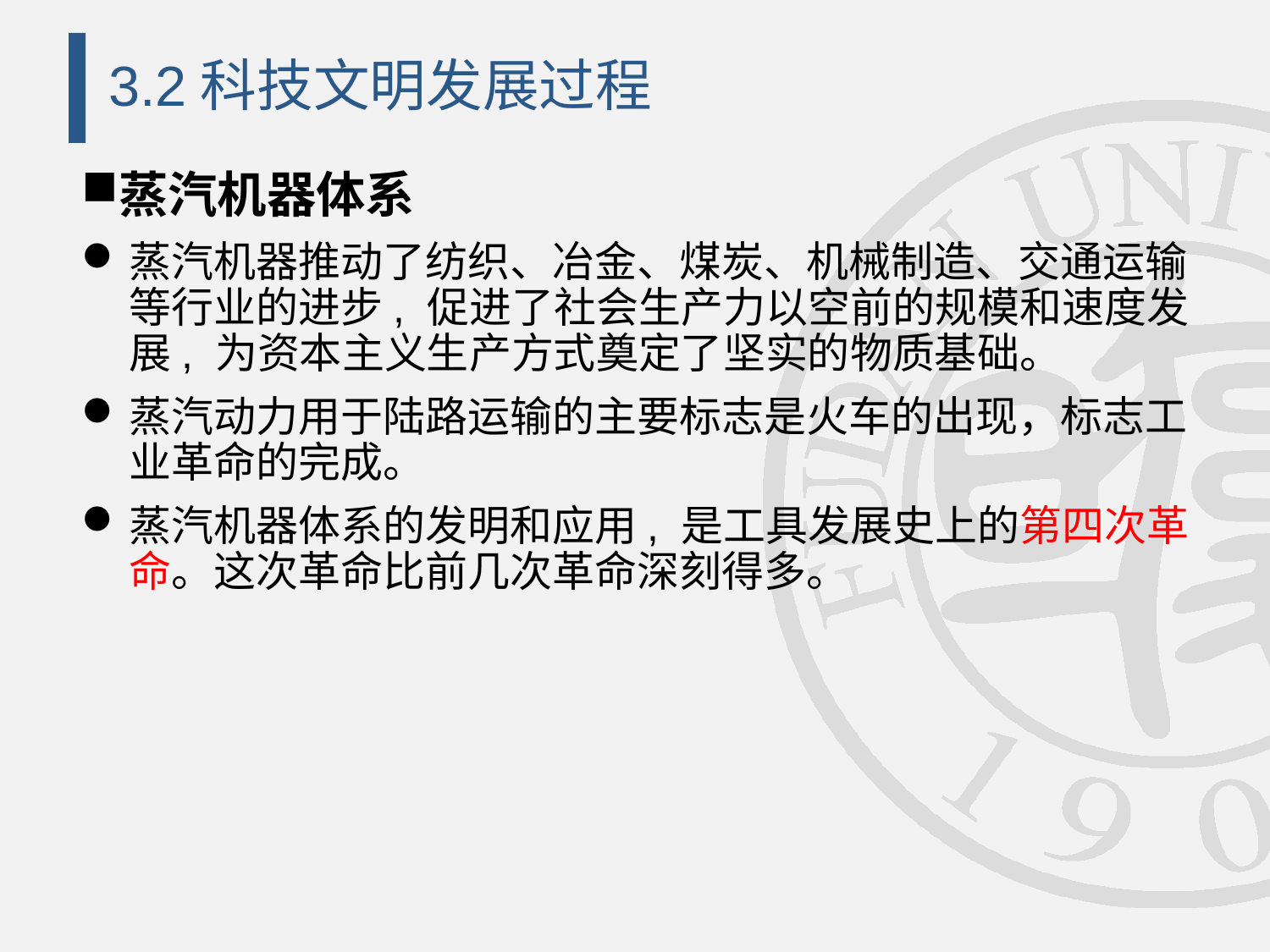

# 3.2科技文明发展过程
蒸汽机器体系
蒸汽机器推动了纺织、冶金、煤炭、机械制造、交通运输等行业的进步, 促进了社会生产力以空前的规模和速度发展, 为资本主义生产方式奠定了坚实的物质基础。
蒸汽动力用于陆路运输的主要标志是火车的出现，标志工业革命的完成。
蒸汽机器体系的发明和应用, 是工具发展史上的第四次革命。这次革命比前几次革命深刻得多。